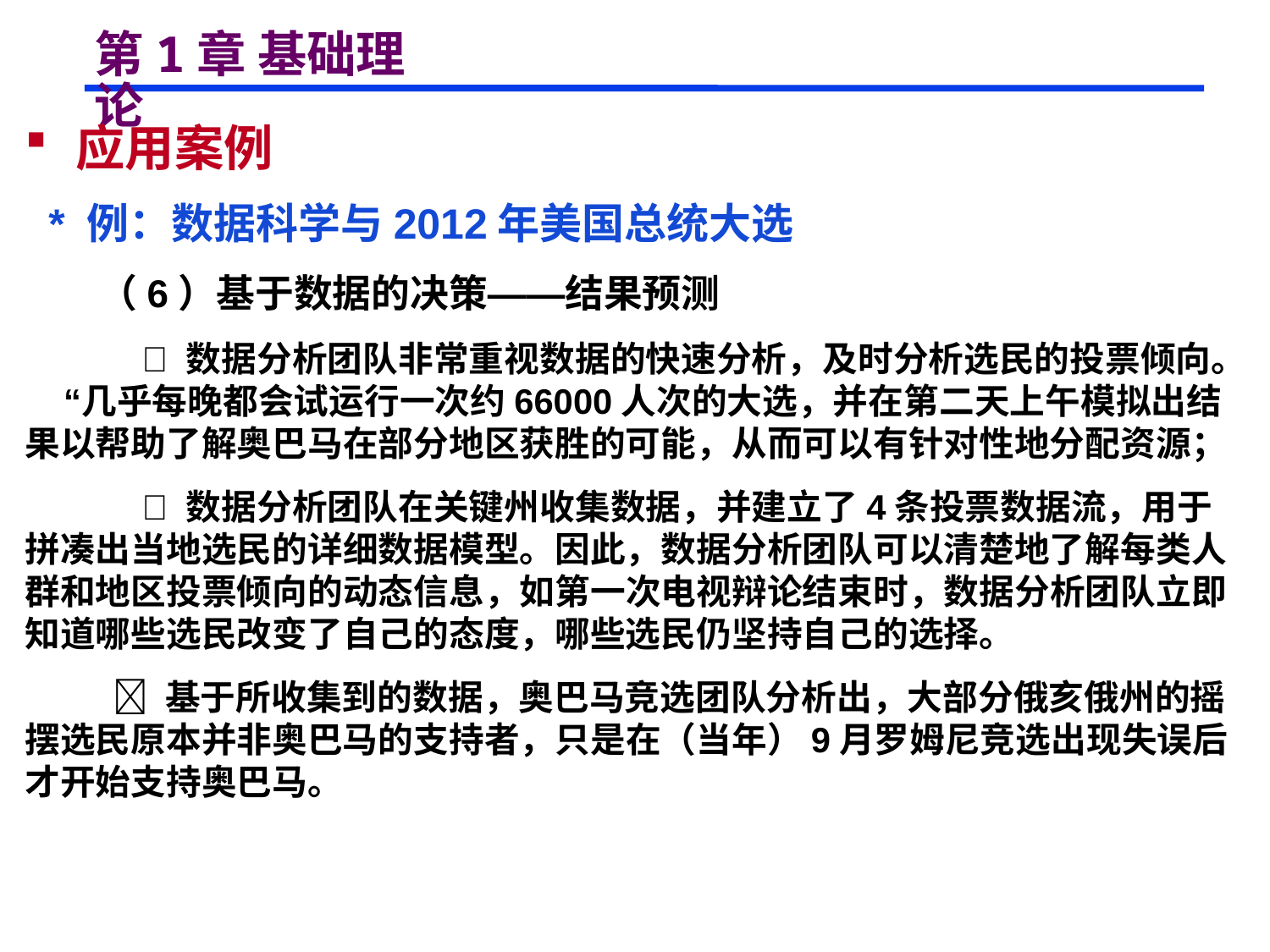

# 第1章 基础理论
 应用案例
  * 例：数据科学与2012年美国总统大选
      （6）基于数据的决策——结果预测
            • 数据分析团队非常重视数据的快速分析，及时分析选民的投票倾向。    “几乎每晚都会试运行一次约66000人次的大选，并在第二天上午模拟出结果以帮助了解奥巴马在部分地区获胜的可能，从而可以有针对性地分配资源；
            • 数据分析团队在关键州收集数据，并建立了4条投票数据流，用于拼凑出当地选民的详细数据模型。因此，数据分析团队可以清楚地了解每类人群和地区投票倾向的动态信息，如第一次电视辩论结束时，数据分析团队立即知道哪些选民改变了自己的态度，哪些选民仍坚持自己的选择。
           • 基于所收集到的数据，奥巴马竞选团队分析出，大部分俄亥俄州的摇摆选民原本并非奥巴马的支持者，只是在（当年）9月罗姆尼竞选出现失误后才开始支持奥巴马。